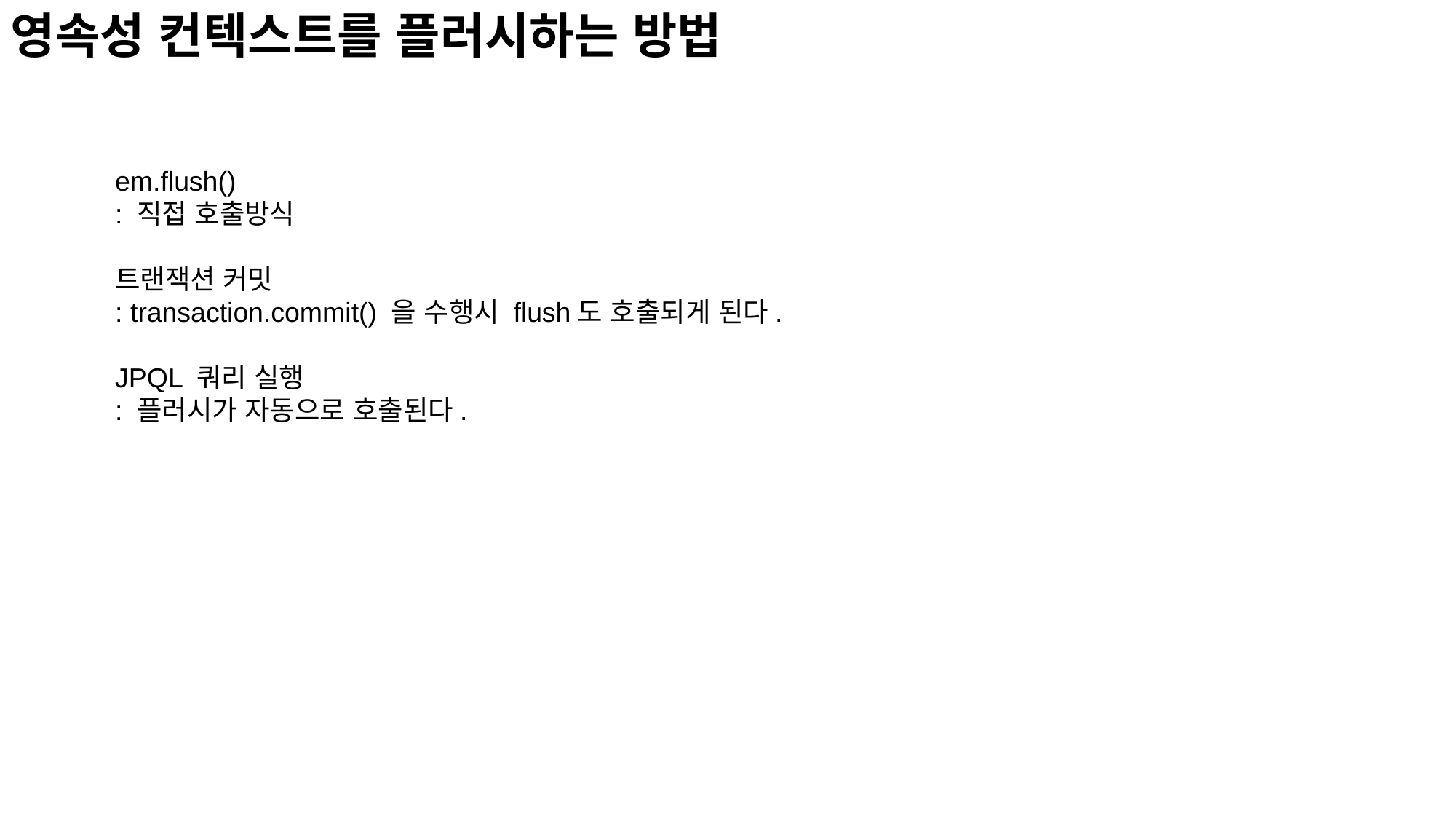

영속성 컨텍스트를 플러시하는 방법
em.flush()
: 직접 호출방식

트랜잭션 커밋
: transaction.commit() 을 수행시 flush도 호출되게 된다.

JPQL 쿼리 실행
: 플러시가 자동으로 호출된다.